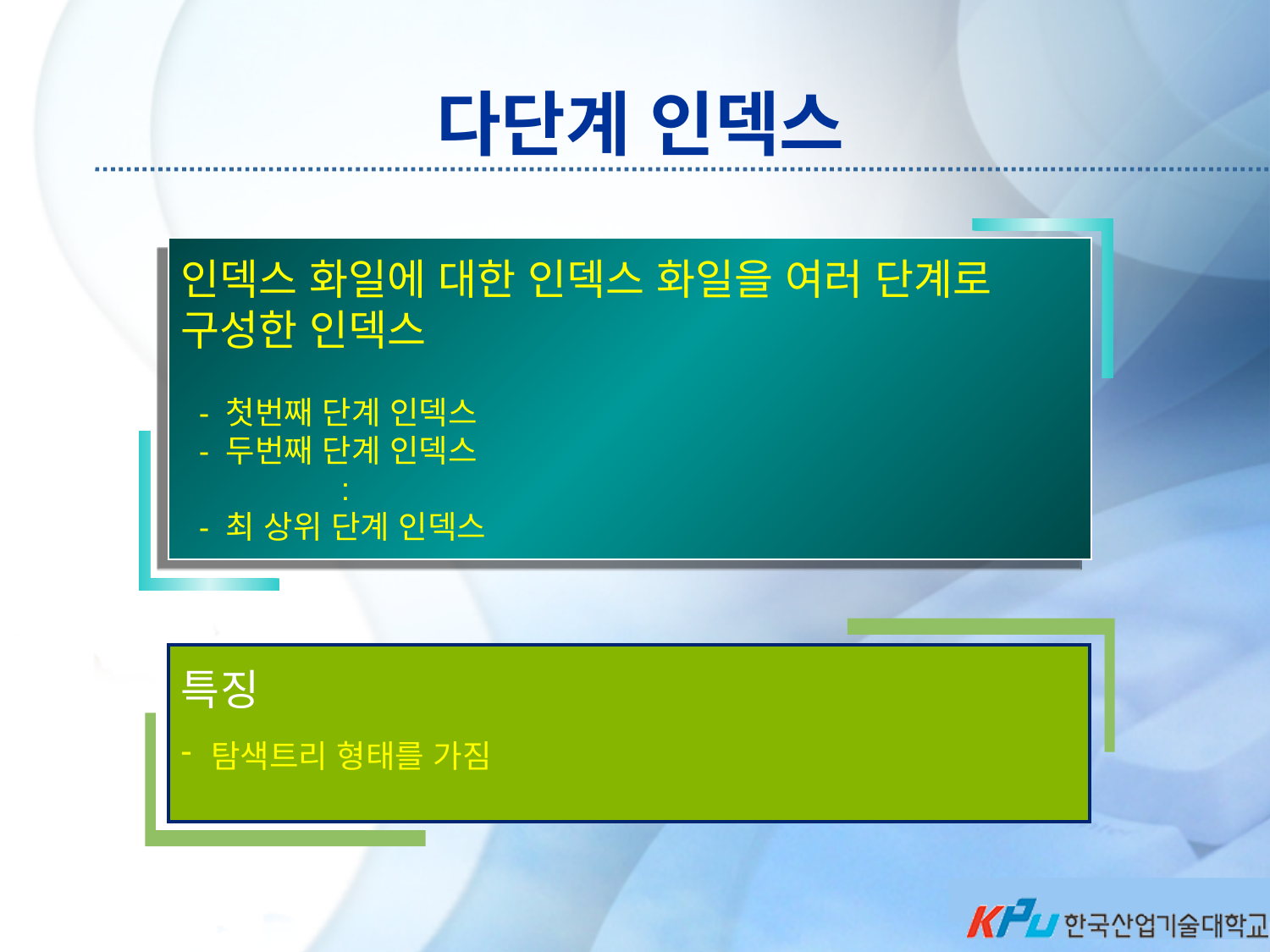

# 다단계 인덱스

인덱스 화일에 대한 인덱스 화일을 여러 단계로 구성한 인덱스

  - 첫번째 단계 인덱스
  - 두번째 단계 인덱스
                  :
  - 최 상위 단계 인덱스

특징

탐색트리 형태를 가짐